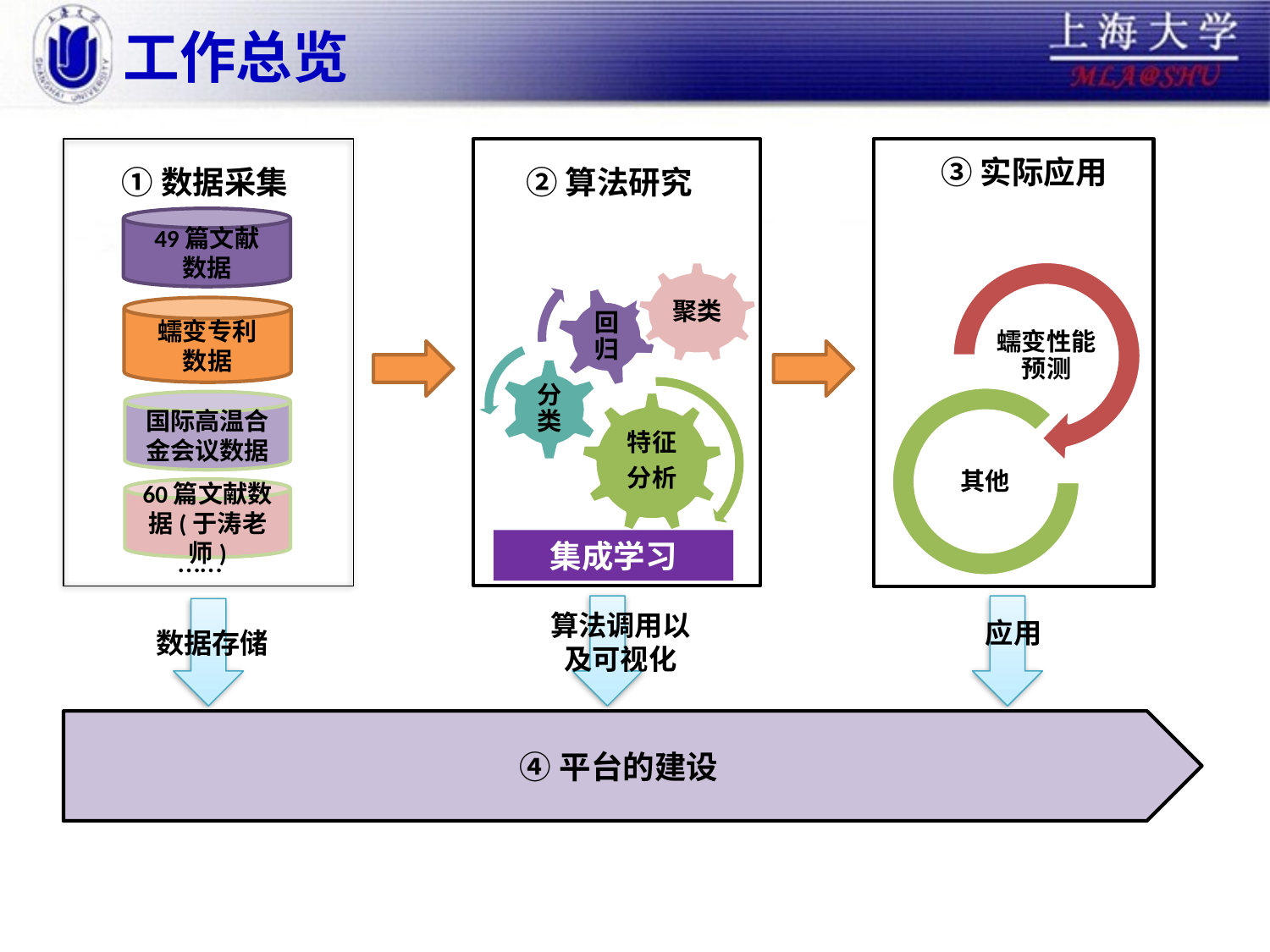

# 工作总览

③实际应用
①数据采集
②算法研究
49篇文献
数据
特征
分析
分类
回归
蠕变性能预测
其他

聚类
蠕变专利
数据

国际高温合金会议数据
集成学习
……

算法调用以及可视化
应用
数据存储
④平台的建设
60篇文献数据(于涛老师)